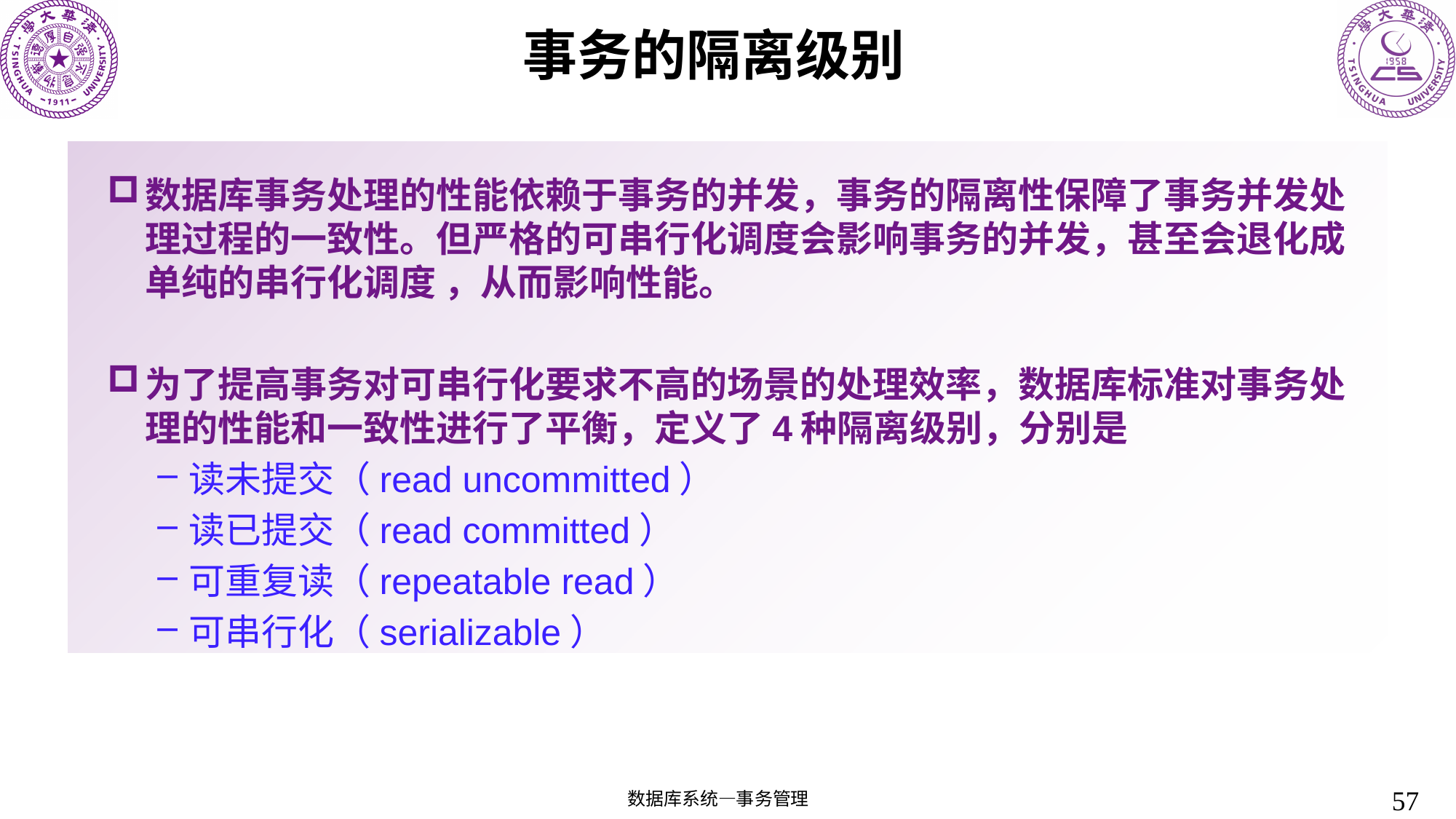

# 事务的隔离级别

数据库事务处理的性能依赖于事务的并发，事务的隔离性保障了事务并发处理过程的一致性。但严格的可串行化调度会影响事务的并发，甚至会退化成单纯的串行化调度 ，从而影响性能。

为了提高事务对可串行化要求不高的场景的处理效率，数据库标准对事务处理的性能和一致性进行了平衡，定义了4种隔离级别，分别是
读未提交（read uncommitted）
读已提交（read committed）
可重复读（repeatable read）
可串行化（serializable）

57
数据库系统—事务管理